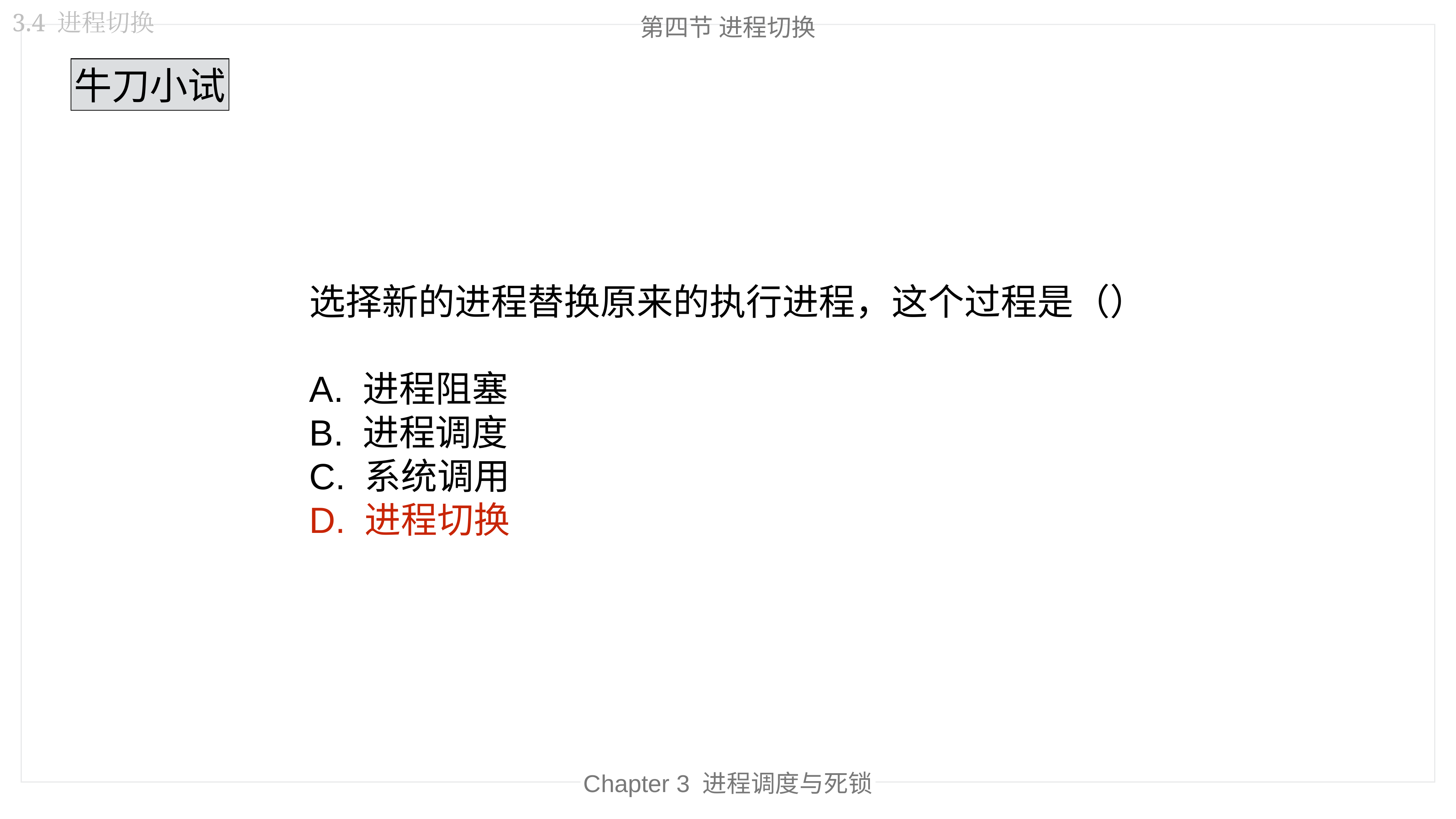

3.4 进程切换
第四节 进程切换
牛刀小试
选择新的进程替换原来的执行进程，这个过程是（）

A. 进程阻塞
B. 进程调度
C. 系统调用
D. 进程切换
Chapter 3 进程调度与死锁